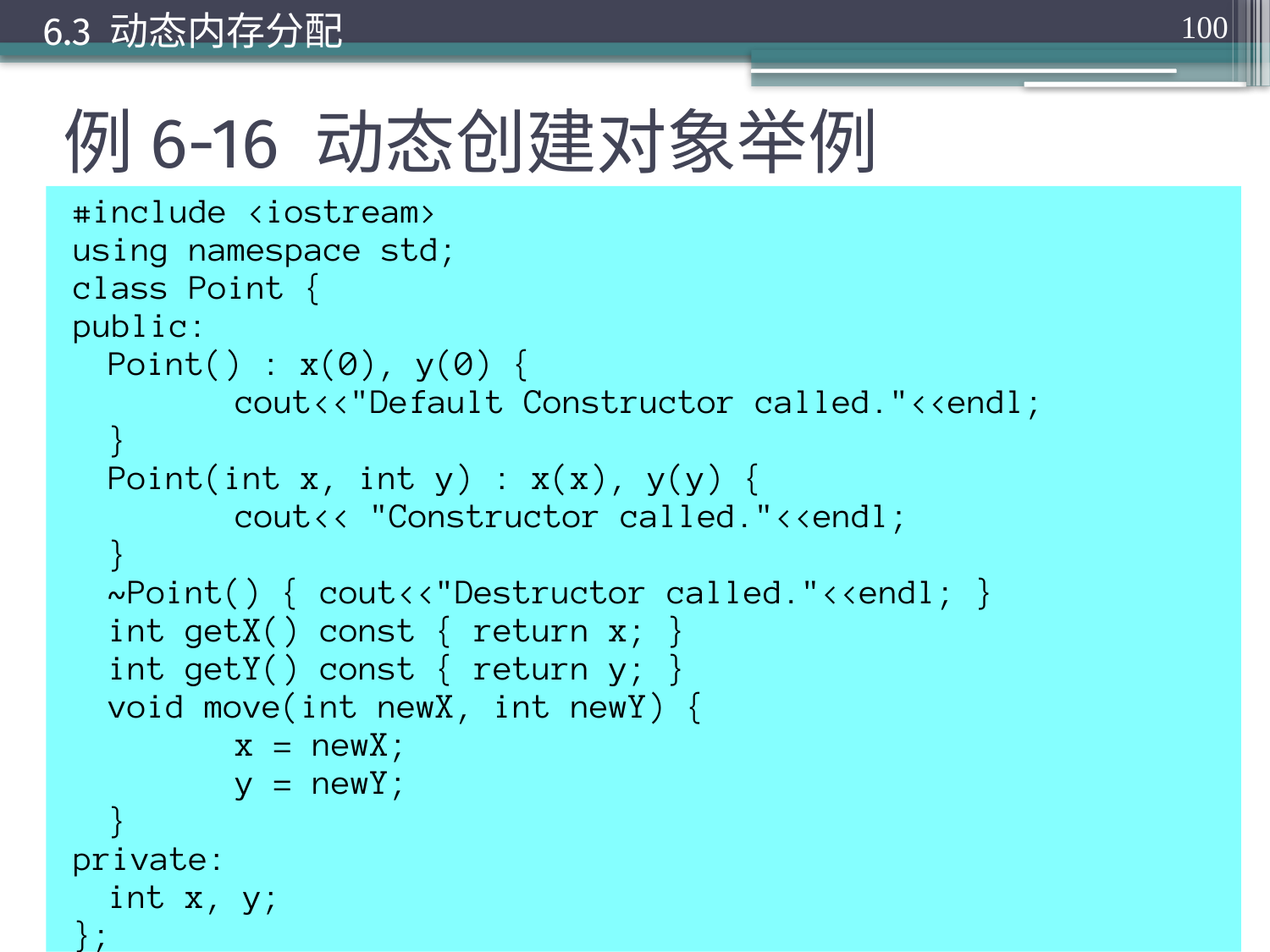

6.3 动态内存分配
100
# 例6-16 动态创建对象举例
#include <iostream>
using namespace std;
class Point {
public:
	Point() : x(0), y(0) {
		cout<<"Default Constructor called."<<endl;
	}
	Point(int x, int y) : x(x), y(y) {
		cout<< "Constructor called."<<endl;
	}
	~Point() { cout<<"Destructor called."<<endl; }
	int getX() const { return x; }
	int getY() const { return y; }
	void move(int newX, int newY) {
		x = newX;
		y = newY;
	}
private:
	int x, y;
};